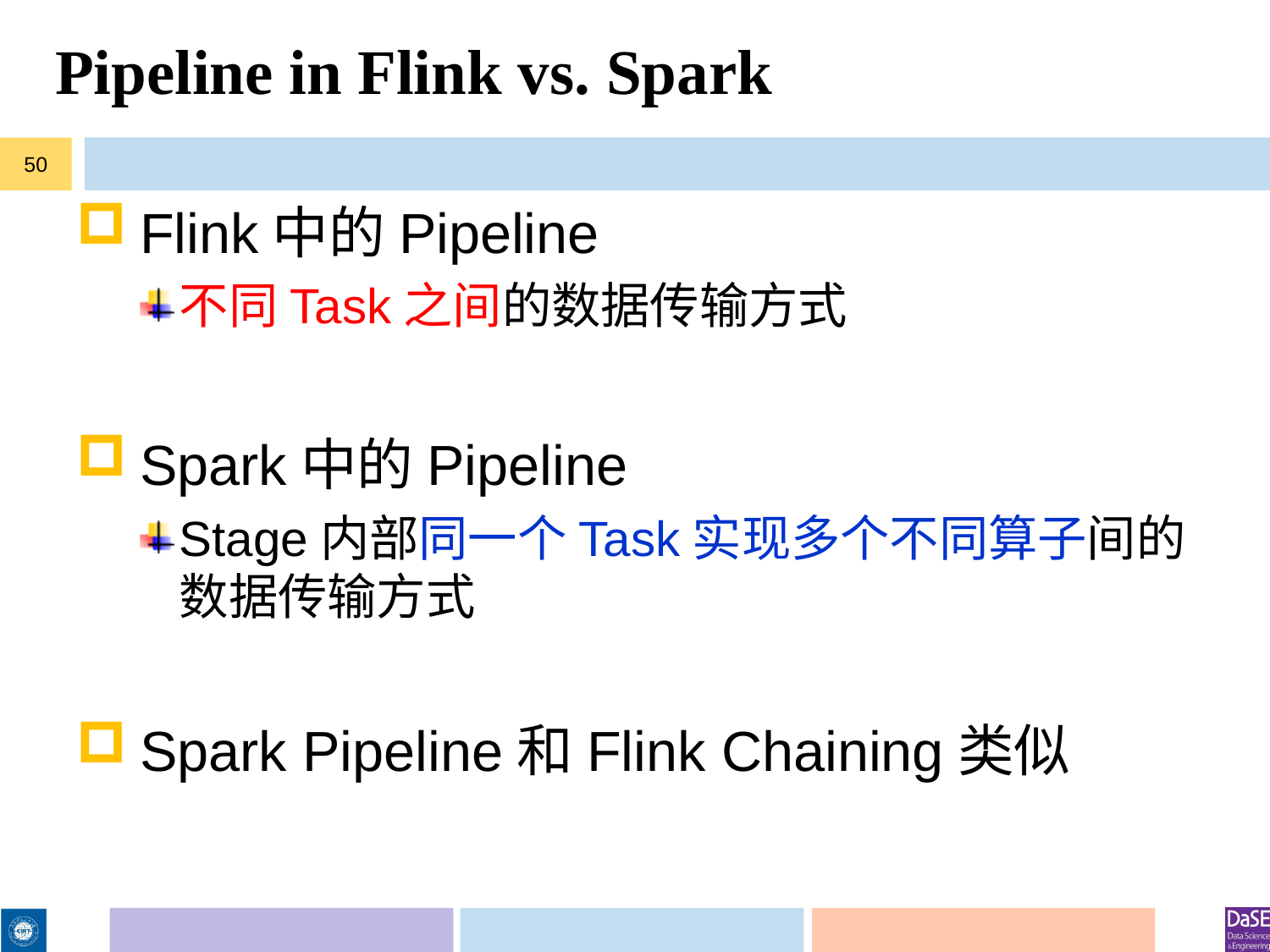

# Pipeline in Flink vs. Spark
50
Flink中的Pipeline
不同Task之间的数据传输方式

Spark中的Pipeline
Stage内部同一个Task实现多个不同算子间的数据传输方式

Spark Pipeline和Flink Chaining类似